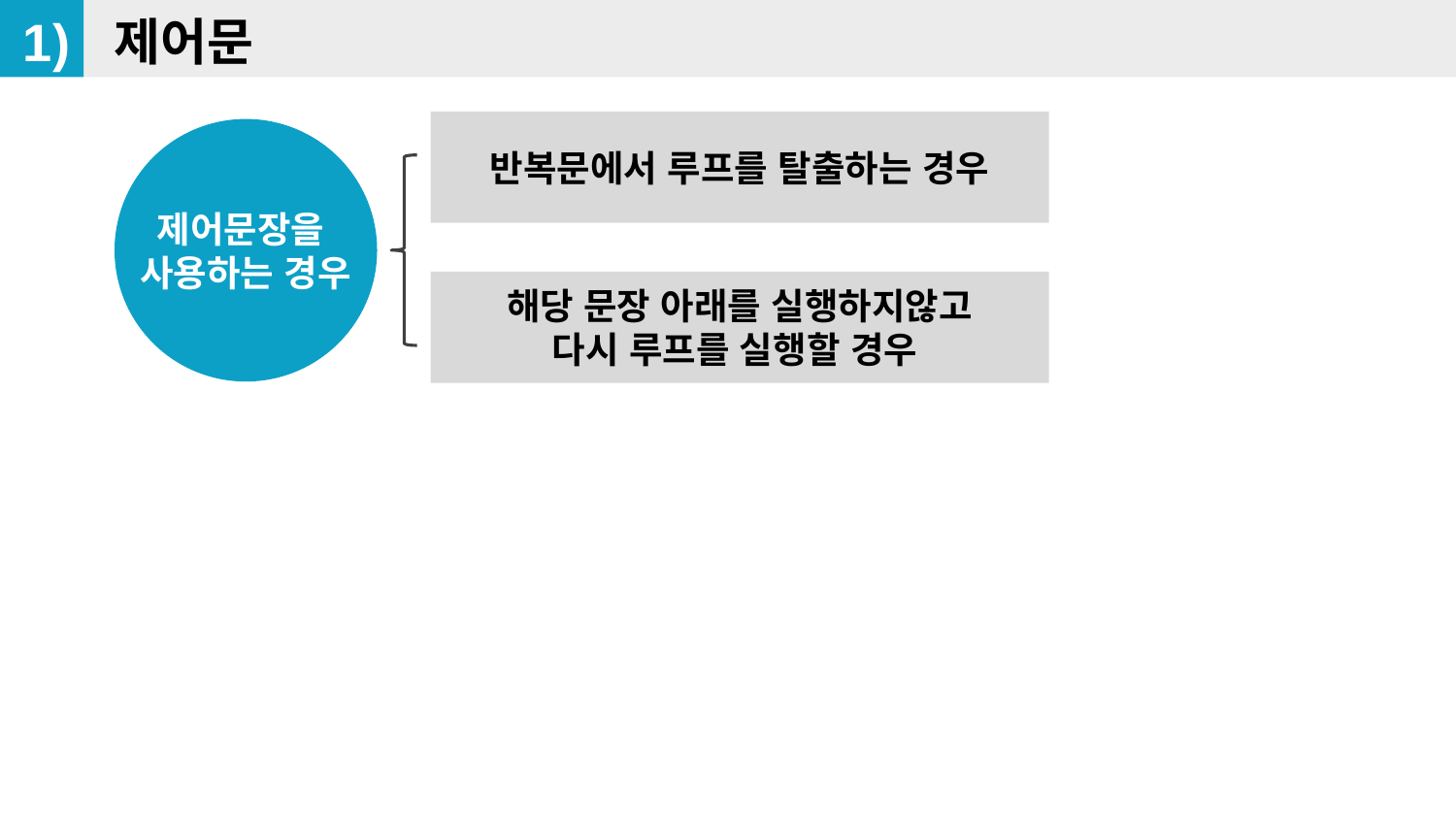

1)
제어문
반복문에서 루프를 탈출하는 경우
제어문장을
사용하는 경우

해당 문장 아래를 실행하지않고
다시 루프를 실행할 경우